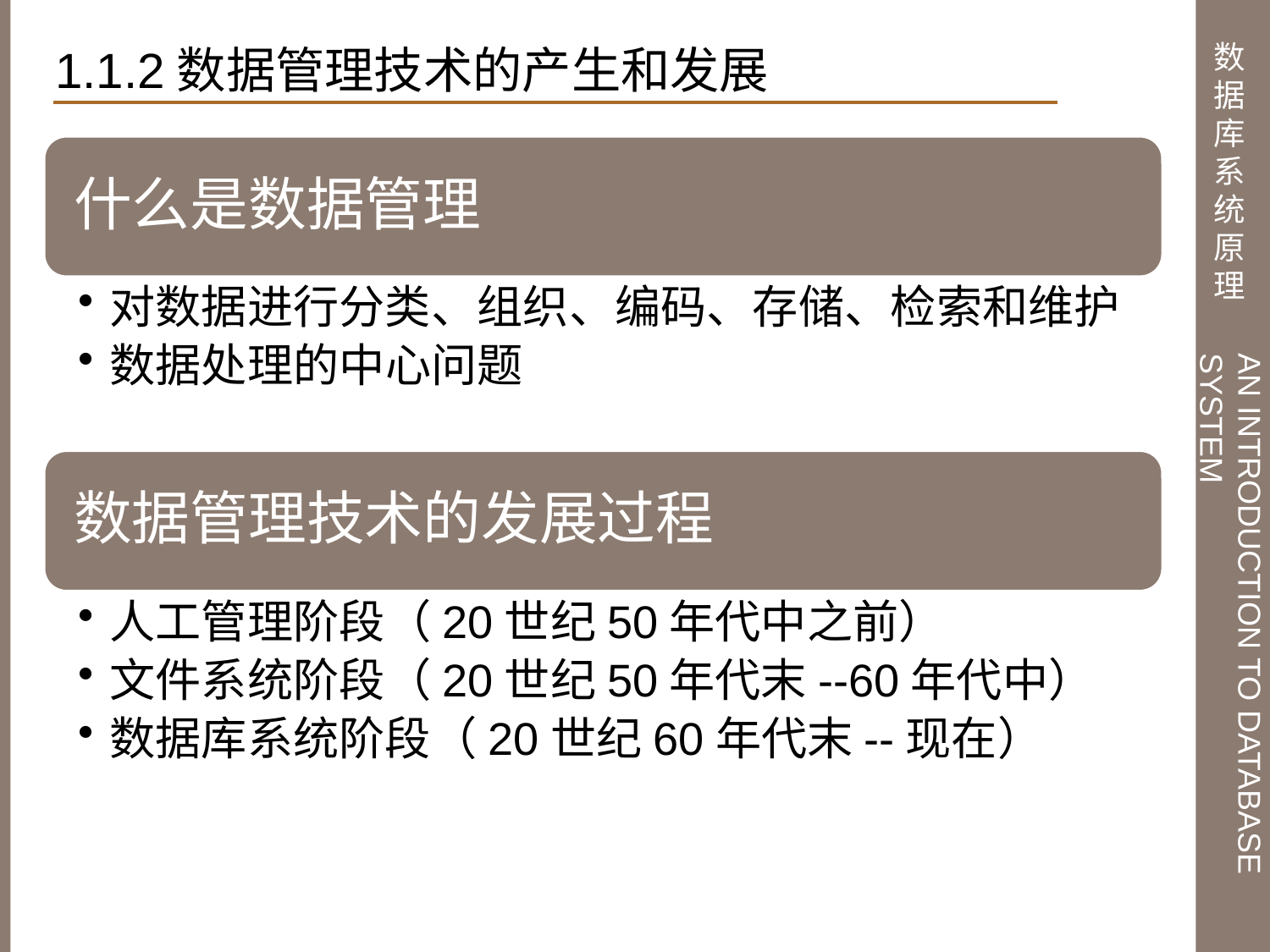

1.1.2数据管理技术的产生和发展
什么是数据管理
对数据进行分类、组织、编码、存储、检索和维护
数据处理的中心问题
数据管理技术的发展过程
人工管理阶段（20世纪50年代中之前）
文件系统阶段（20世纪50年代末--60年代中）
数据库系统阶段（20世纪60年代末--现在）